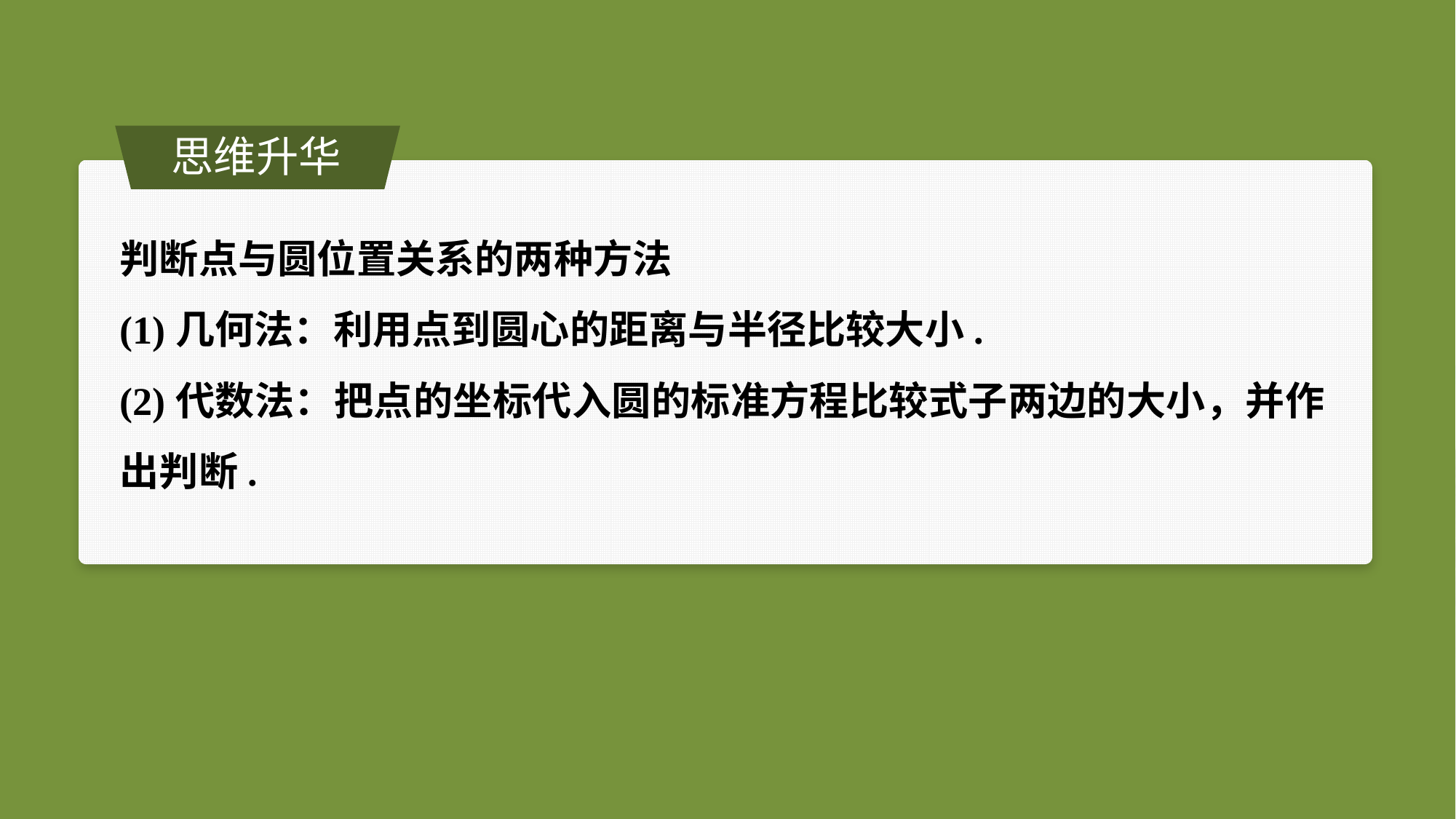

思维升华

判断点与圆位置关系的两种方法
(1)几何法：利用点到圆心的距离与半径比较大小.
(2)代数法：把点的坐标代入圆的标准方程比较式子两边的大小，并作出判断.